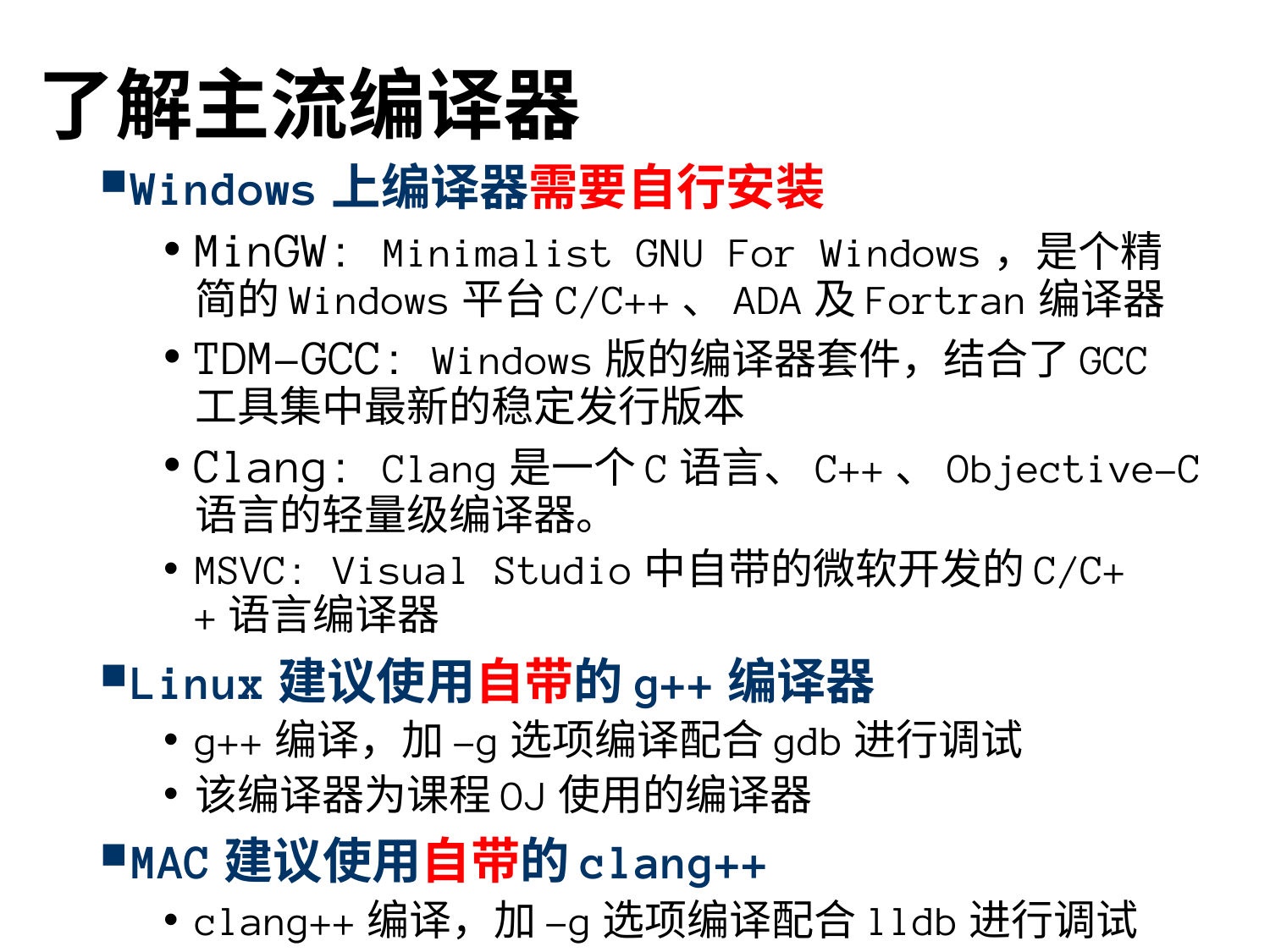

# 了解主流编译器
Windows上编译器需要自行安装
MinGW: Minimalist GNU For Windows，是个精简的Windows平台C/C++、ADA及Fortran编译器
TDM-GCC: Windows版的编译器套件，结合了GCC工具集中最新的稳定发行版本
Clang: Clang是一个C语言、C++、Objective-C语言的轻量级编译器。
MSVC: Visual Studio中自带的微软开发的C/C++语言编译器
Linux建议使用自带的g++编译器
g++编译，加-g选项编译配合gdb进行调试
该编译器为课程OJ使用的编译器
MAC建议使用自带的clang++
clang++编译，加-g选项编译配合lldb进行调试

36